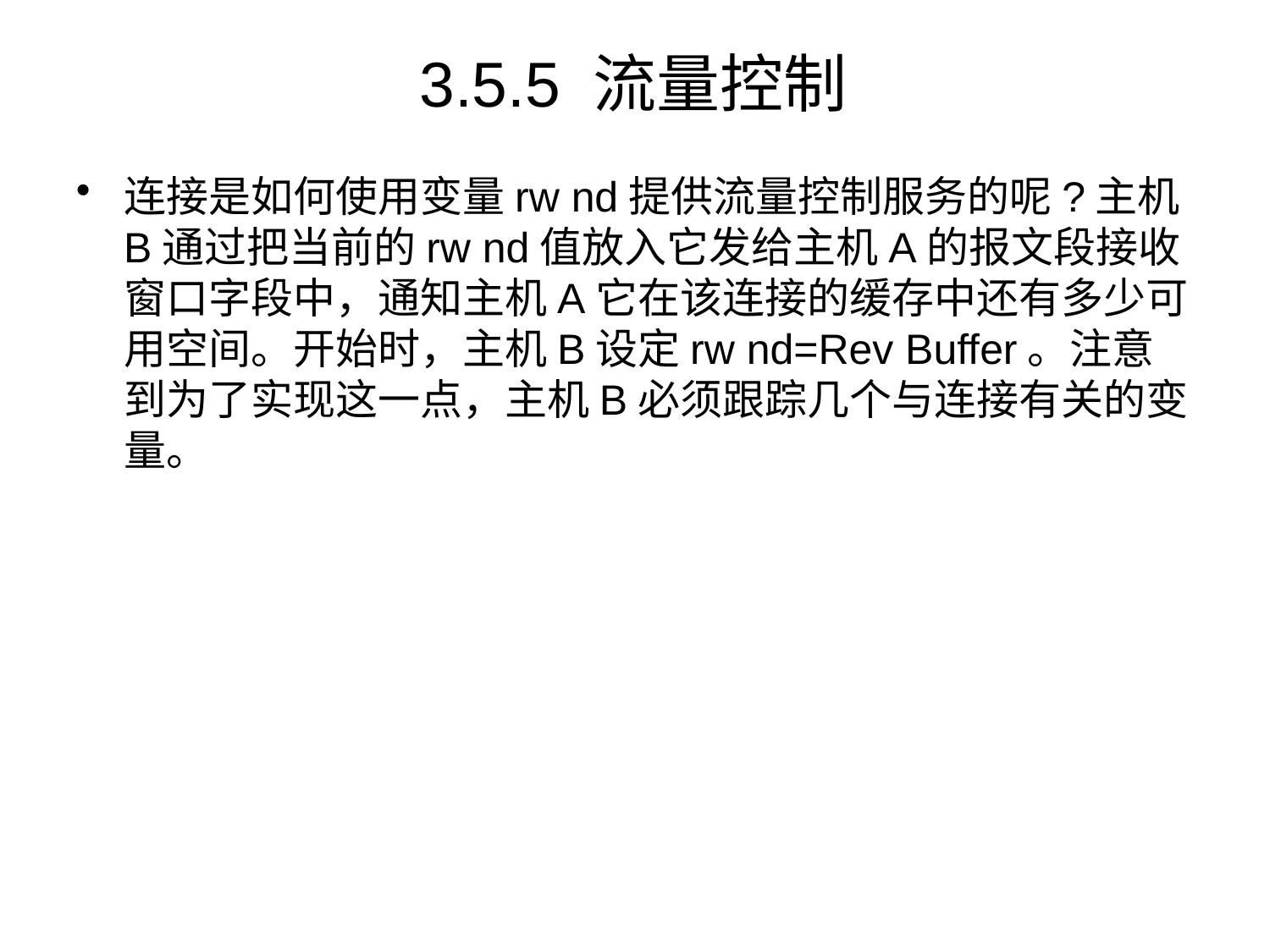

# 3.5.5 流量控制
连接是如何使用变量rw nd提供流量控制服务的呢?主机B通过把当前的rw nd值放入它发给主机A的报文段接收窗口字段中，通知主机A它在该连接的缓存中还有多少可用空间。开始时，主机B设定rw nd=Rev Buffer。注意到为了实现这一点，主机B必须跟踪几个与连接有关的变量。